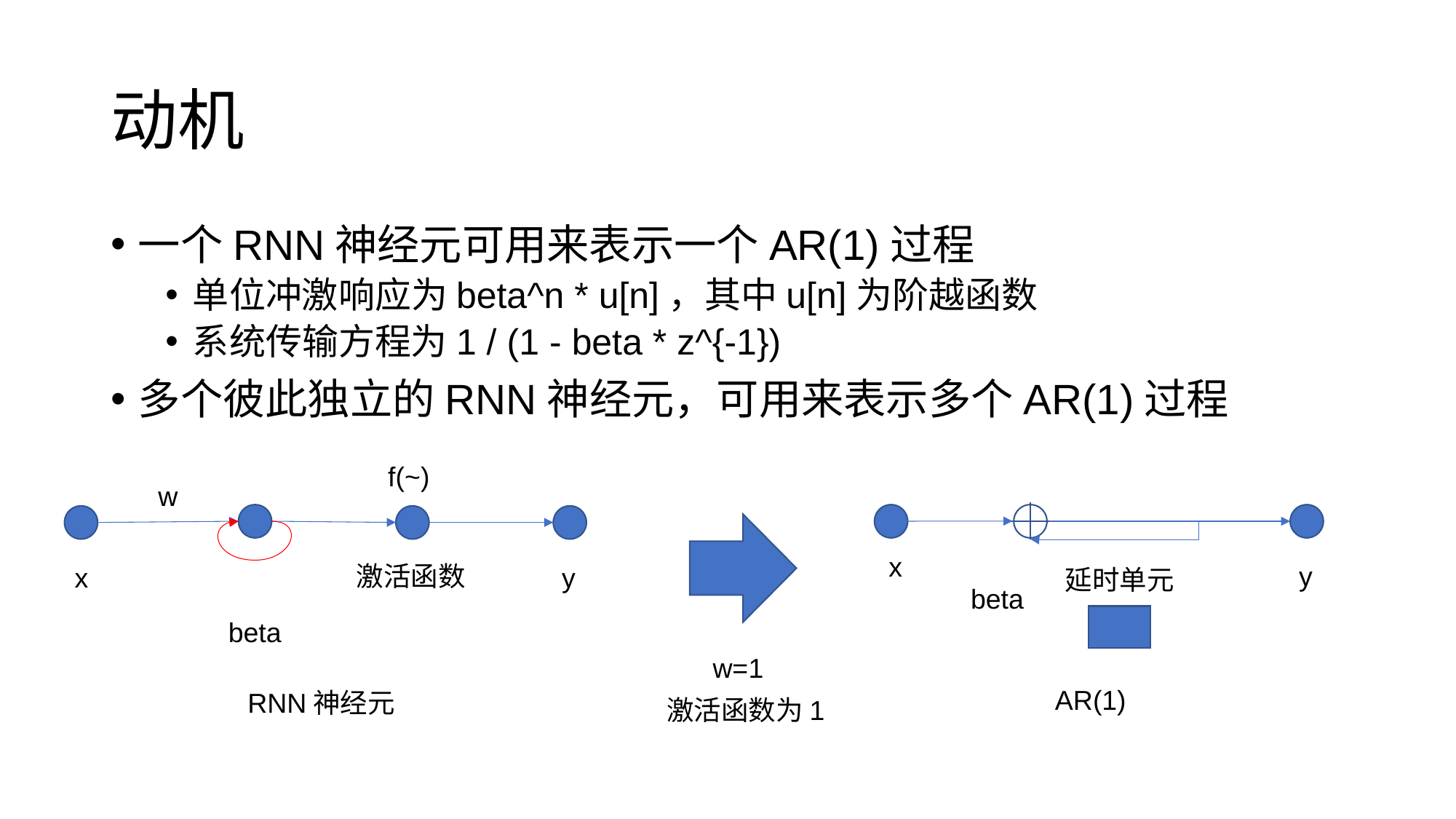

# 动机
一个RNN神经元可用来表示一个AR(1)过程
单位冲激响应为beta^n * u[n]，其中u[n]为阶越函数
系统传输方程为1 / (1 - beta * z^{-1})
多个彼此独立的RNN神经元，可用来表示多个AR(1)过程
f(~)
w

x
激活函数
y
x
y
延时单元
beta

beta
w=1
AR(1)
RNN神经元
激活函数为1